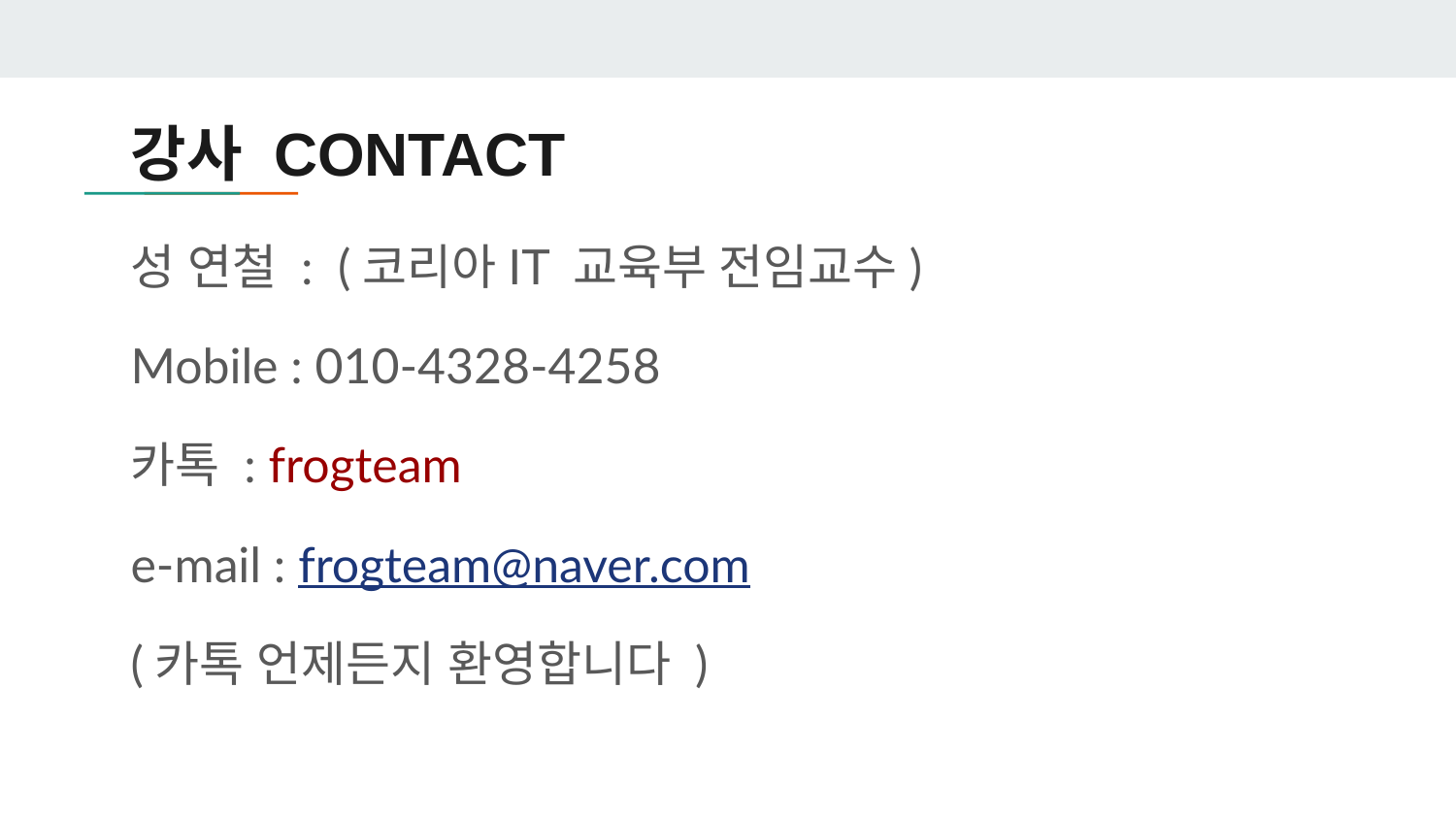

# 강사 CONTACT
성 연철 :  (코리아IT 교육부 전임교수)
Mobile : 010-4328-4258
카톡 : frogteam
e-mail : frogteam@naver.com
(카톡 언제든지 환영합니다 )